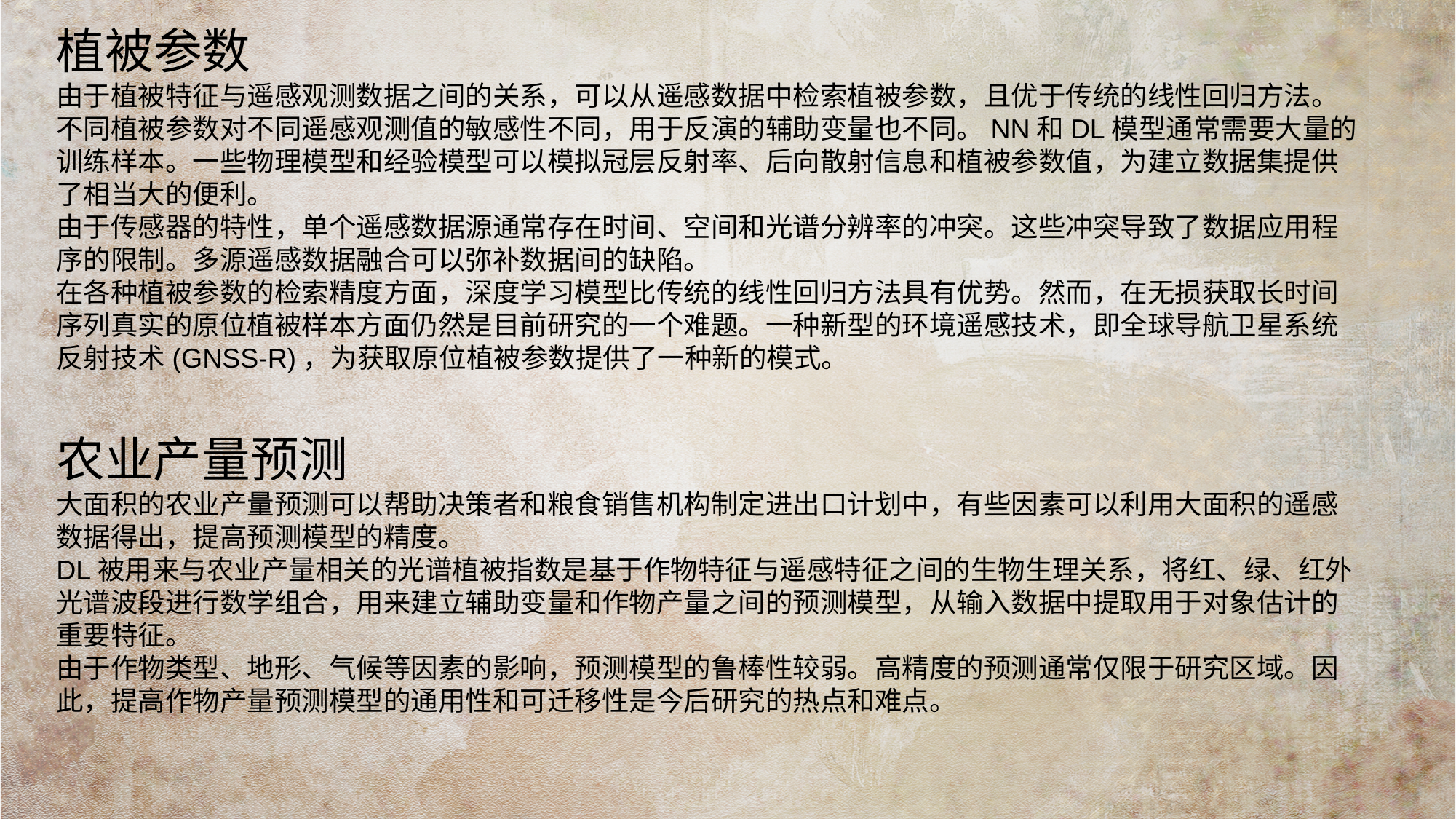

植被参数
由于植被特征与遥感观测数据之间的关系，可以从遥感数据中检索植被参数，且优于传统的线性回归方法。
不同植被参数对不同遥感观测值的敏感性不同，用于反演的辅助变量也不同。NN和DL模型通常需要大量的训练样本。一些物理模型和经验模型可以模拟冠层反射率、后向散射信息和植被参数值，为建立数据集提供了相当大的便利。
由于传感器的特性，单个遥感数据源通常存在时间、空间和光谱分辨率的冲突。这些冲突导致了数据应用程序的限制。多源遥感数据融合可以弥补数据间的缺陷。
在各种植被参数的检索精度方面，深度学习模型比传统的线性回归方法具有优势。然而，在无损获取长时间序列真实的原位植被样本方面仍然是目前研究的一个难题。一种新型的环境遥感技术，即全球导航卫星系统反射技术(GNSS-R)，为获取原位植被参数提供了一种新的模式。
农业产量预测
大面积的农业产量预测可以帮助决策者和粮食销售机构制定进出口计划中，有些因素可以利用大面积的遥感数据得出，提高预测模型的精度。
DL被用来与农业产量相关的光谱植被指数是基于作物特征与遥感特征之间的生物生理关系，将红、绿、红外光谱波段进行数学组合，用来建立辅助变量和作物产量之间的预测模型，从输入数据中提取用于对象估计的重要特征。
由于作物类型、地形、气候等因素的影响，预测模型的鲁棒性较弱。高精度的预测通常仅限于研究区域。因此，提高作物产量预测模型的通用性和可迁移性是今后研究的热点和难点。